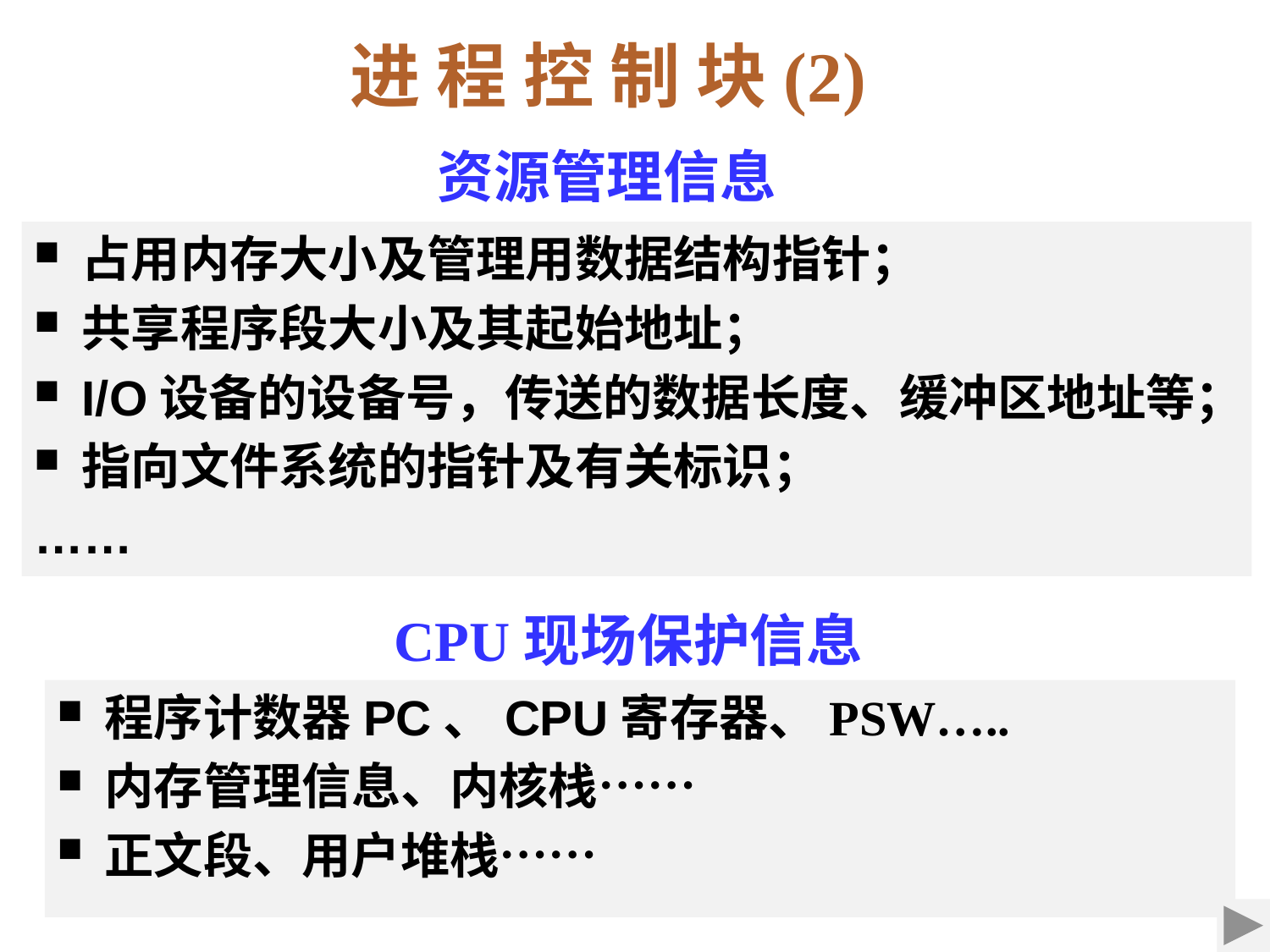

进 程 控 制 块(2)
资源管理信息
占用内存大小及管理用数据结构指针；
共享程序段大小及其起始地址；
I/O设备的设备号，传送的数据长度、缓冲区地址等；
指向文件系统的指针及有关标识；
……
CPU现场保护信息
程序计数器PC、CPU寄存器、PSW…..
内存管理信息、内核栈……
正文段、用户堆栈……

2021/9/3
第 20 页